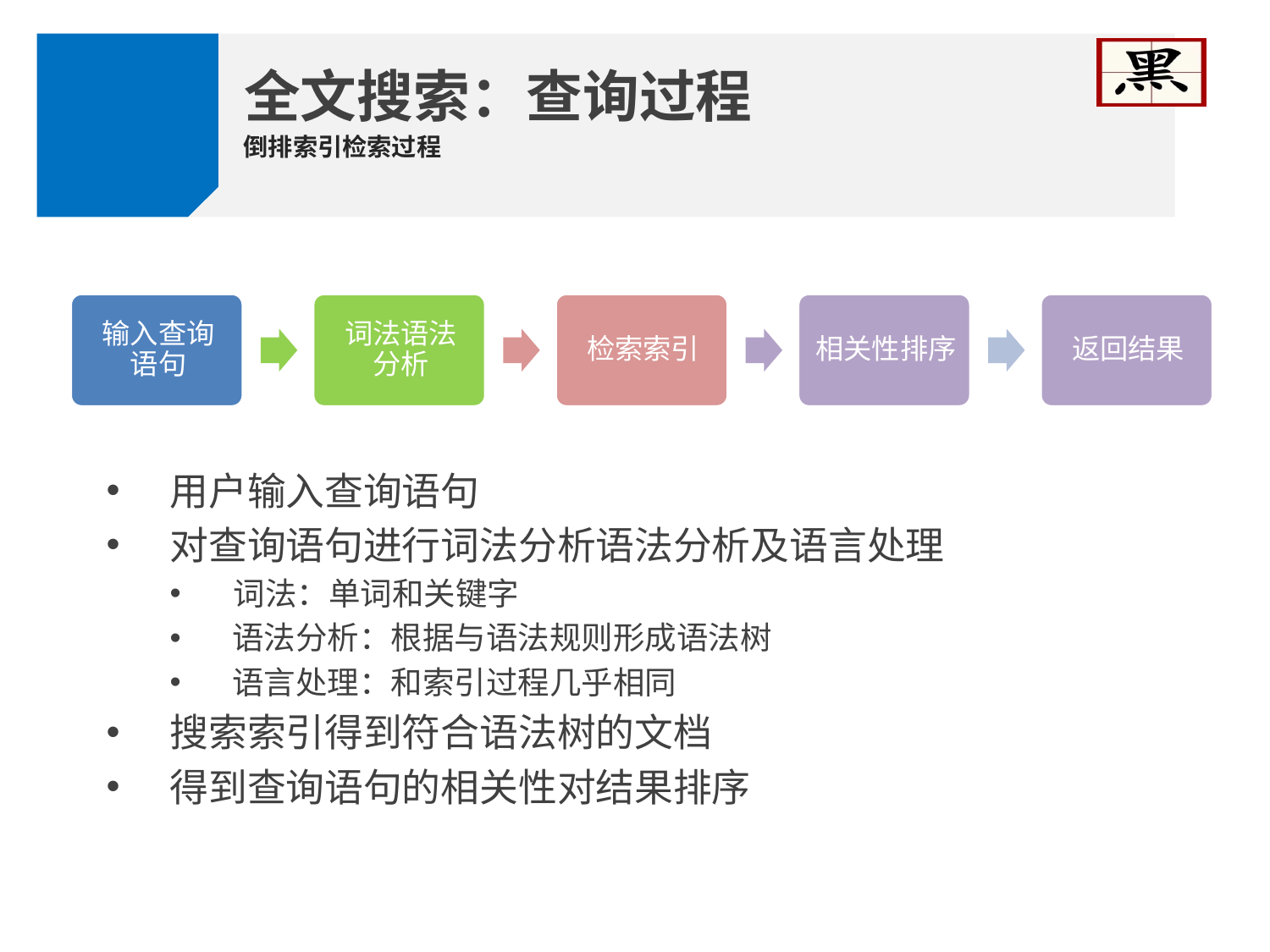

全文搜索：查询过程
倒排索引检索过程
输入查询
语句

词法语法
分析

检索索引

相关性排序

返回结果
用户输入查询语句
对查询语句进行词法分析语法分析及语言处理
词法：单词和关键字
 语法分析：根据与语法规则形成语法树
 语言处理：和索引过程几乎相同
搜索索引得到符合语法树的文档
得到查询语句的相关性对结果排序